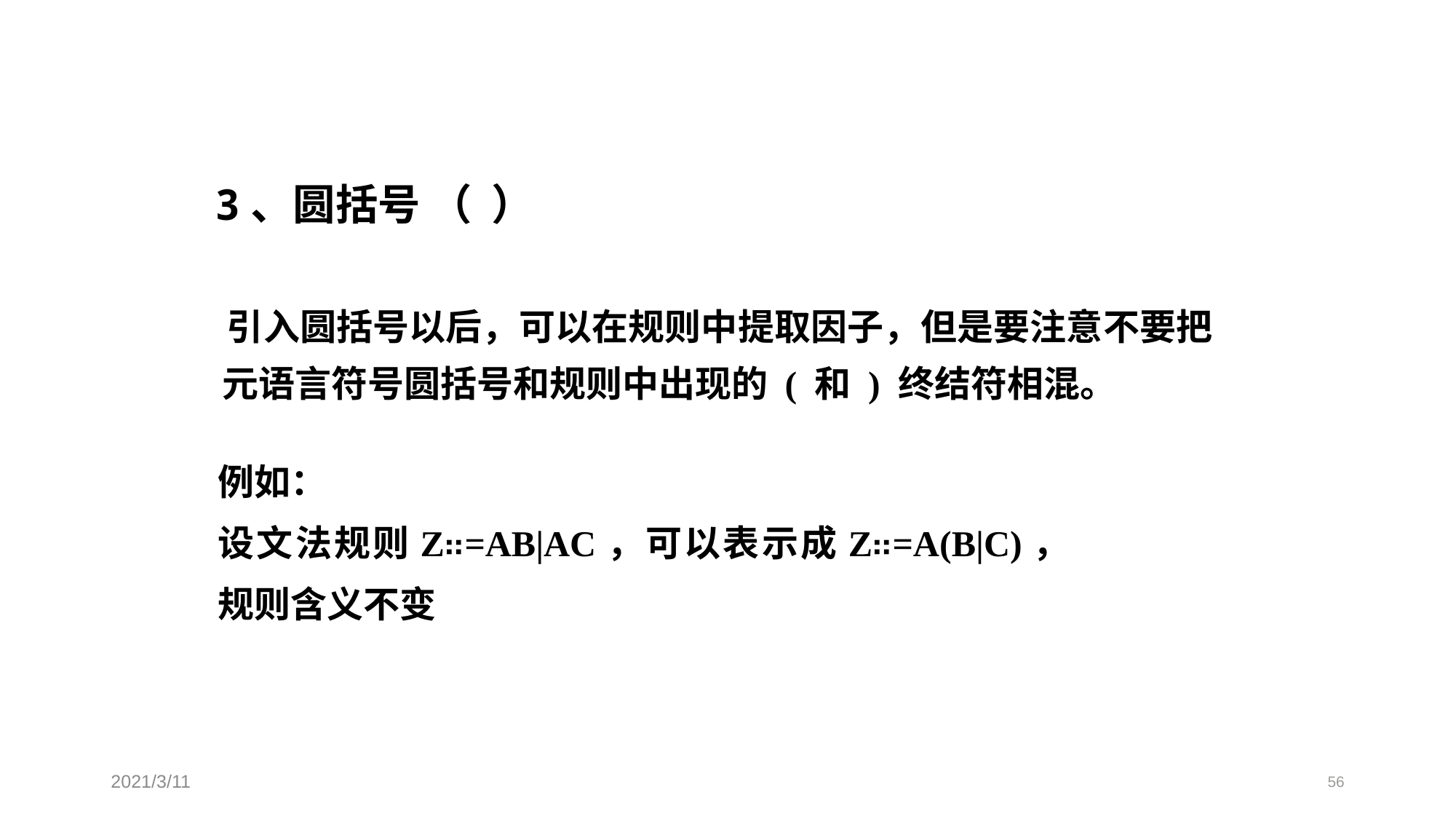

3、圆括号 （  ）

     引入圆括号以后，可以在规则中提取因子，但是要注意不要把元语言符号圆括号和规则中出现的 ( 和 ) 终结符相混。
例如：
设文法规则Z∷=AB|AC，可以表示成Z∷=A(B|C)，规则含义不变
2021/3/11
56